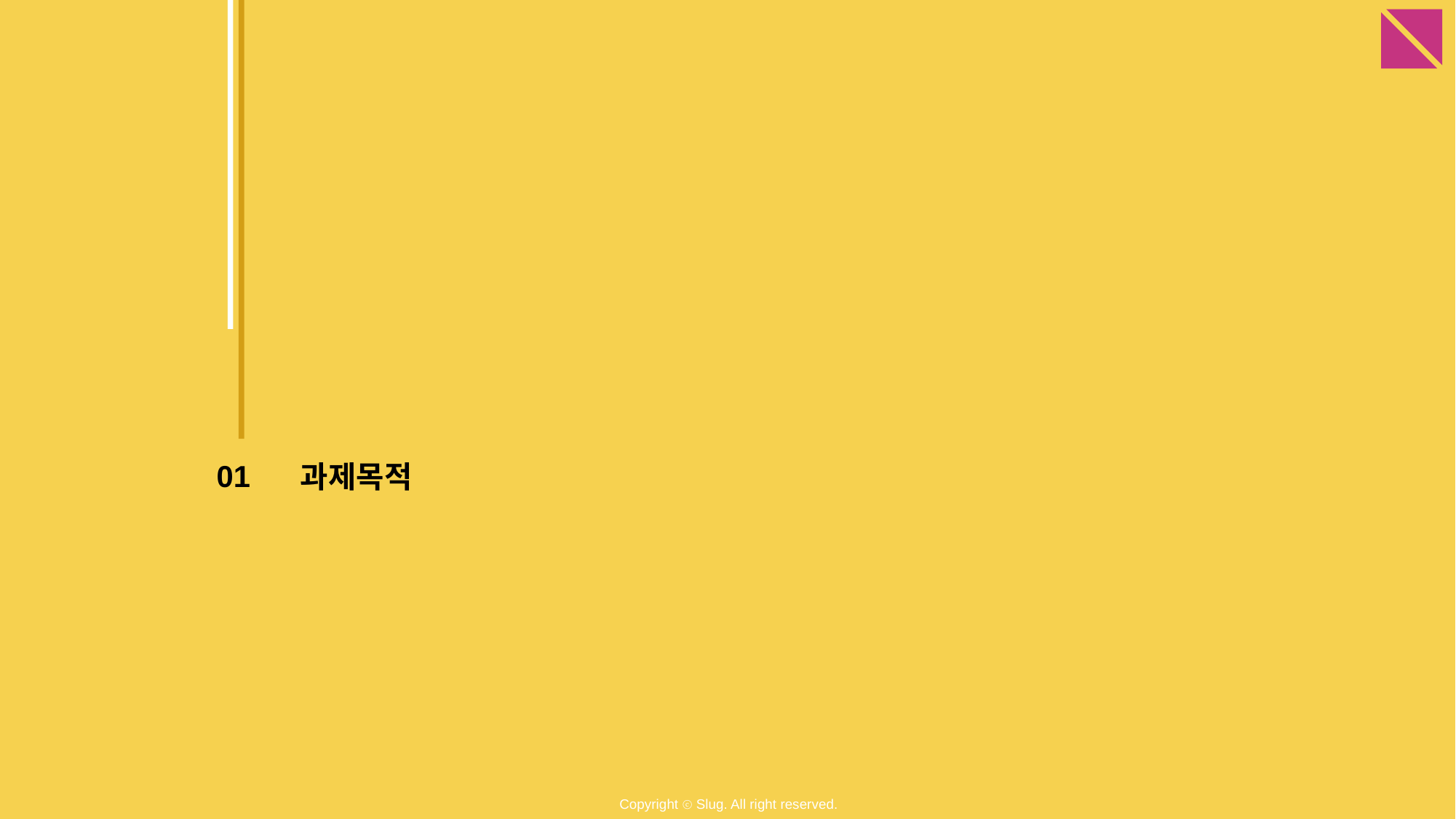

01
과제목적
Copyright ⓒ Slug. All right reserved.